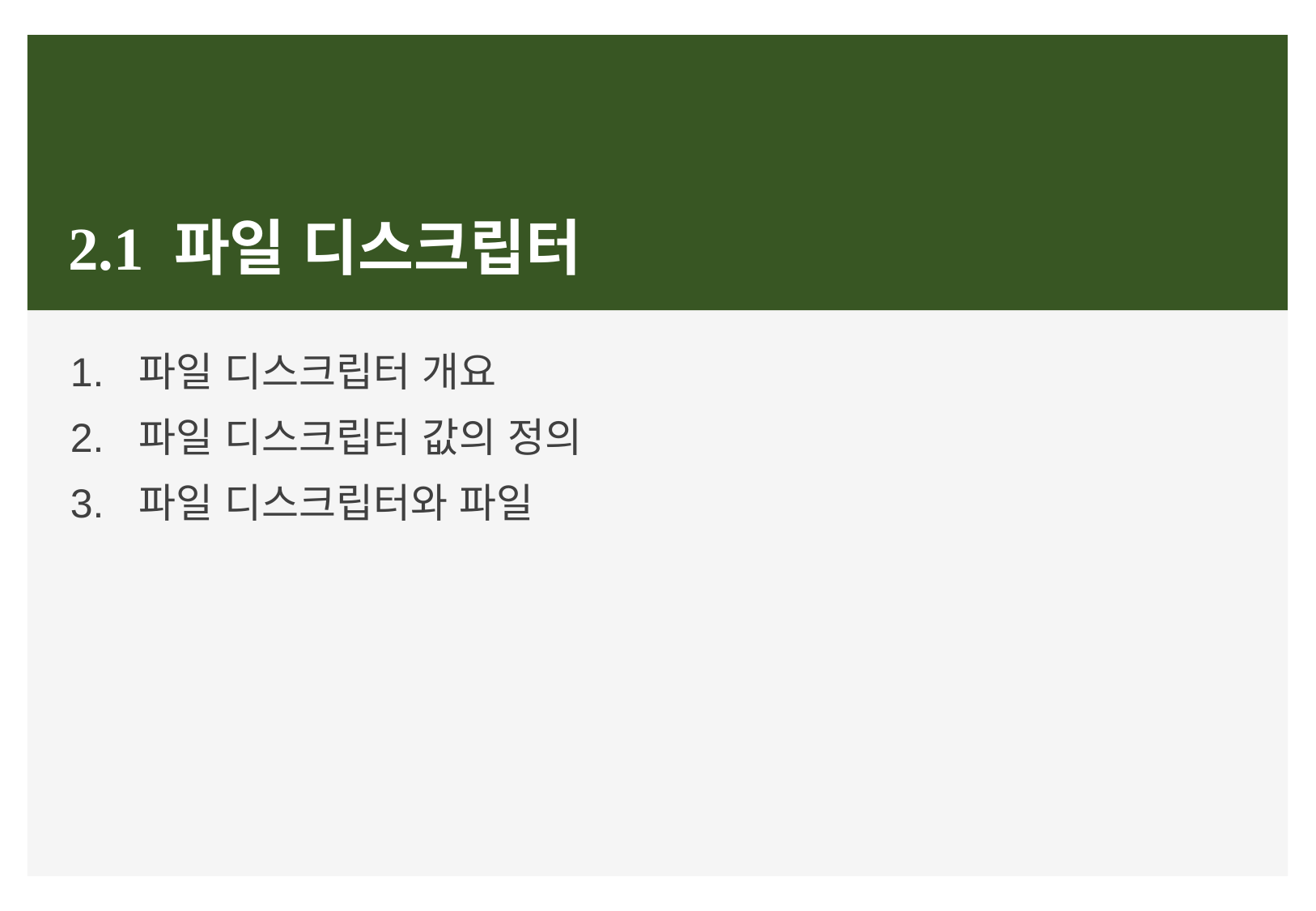

# 2.1 파일 디스크립터
파일 디스크립터 개요
파일 디스크립터 값의 정의
파일 디스크립터와 파일